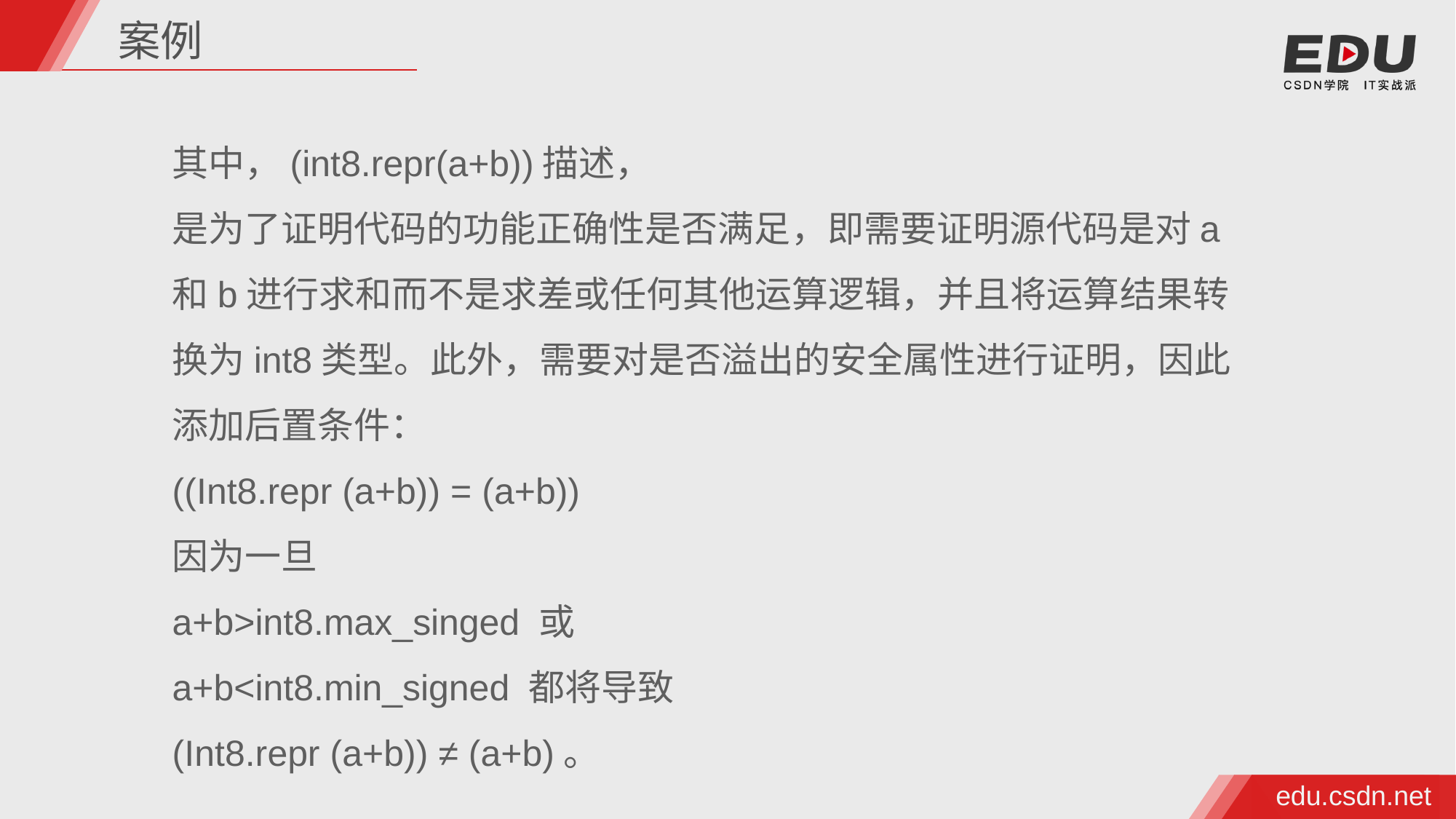

案例
其中，(int8.repr(a+b))描述，
是为了证明代码的功能正确性是否满足，即需要证明源代码是对a和b进行求和而不是求差或任何其他运算逻辑，并且将运算结果转换为int8类型。此外，需要对是否溢出的安全属性进行证明，因此添加后置条件：
((Int8.repr (a+b)) = (a+b))
因为一旦
a+b>int8.max_singed 或
a+b<int8.min_signed 都将导致
(Int8.repr (a+b)) ≠ (a+b)。